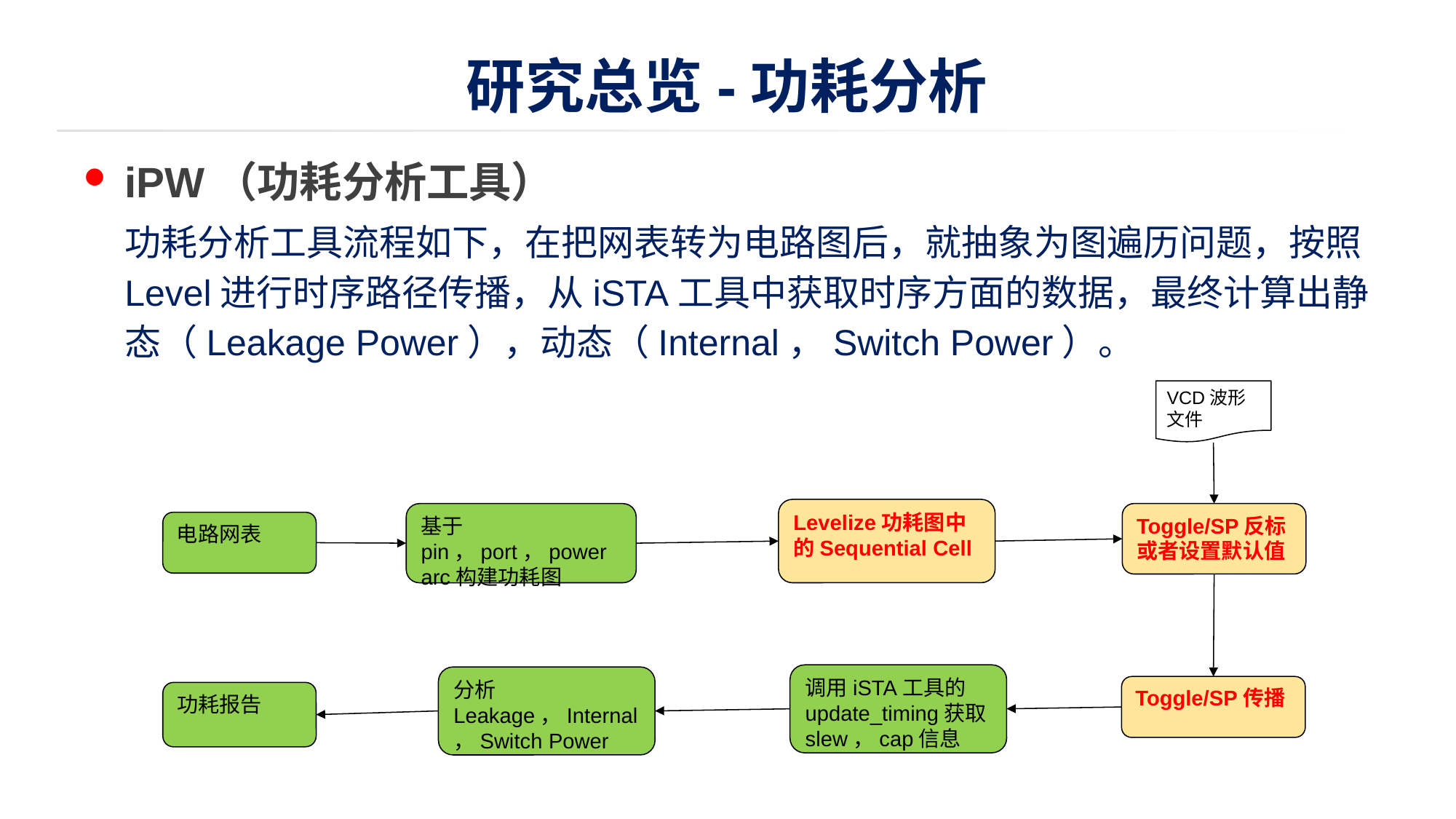

# 研究总览-功耗分析
iPW（功耗分析工具）
功耗分析工具流程如下，在把网表转为电路图后，就抽象为图遍历问题，按照Level进行时序路径传播，从iSTA工具中获取时序方面的数据，最终计算出静态（Leakage Power），动态（Internal，Switch Power）。

VCD波形文件
Levelize功耗图中的Sequential Cell
基于pin，port，power arc构建功耗图
Toggle/SP反标或者设置默认值
电路网表
调用iSTA工具的update_timing获取slew，cap信息
分析Leakage，Internal，Switch Power
Toggle/SP传播
功耗报告